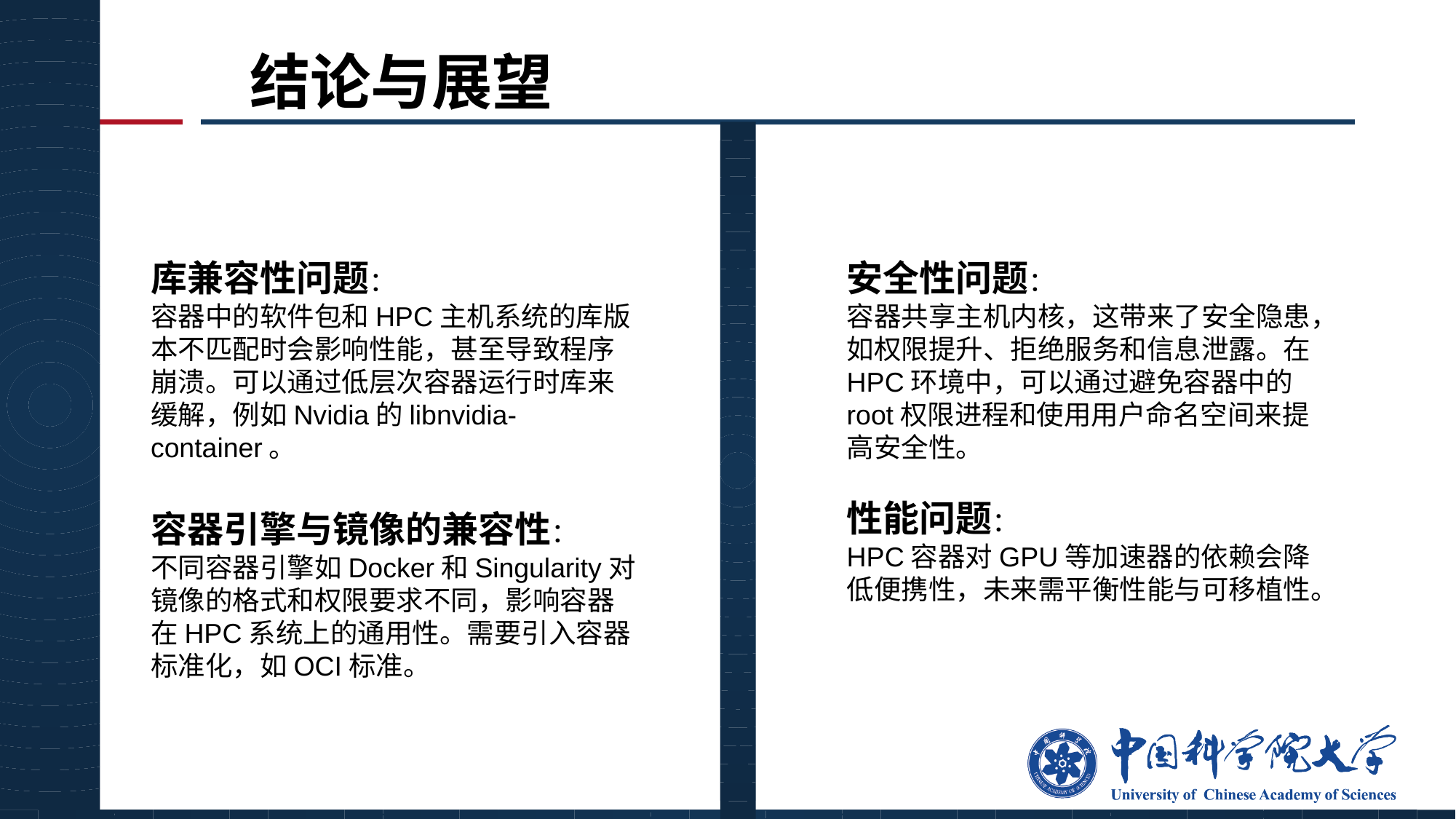

# 结论与展望

库兼容性问题：
容器中的软件包和HPC主机系统的库版本不匹配时会影响性能，甚至导致程序崩溃。可以通过低层次容器运行时库来缓解，例如Nvidia的libnvidia-container。

容器引擎与镜像的兼容性：
不同容器引擎如Docker和Singularity对镜像的格式和权限要求不同，影响容器在HPC系统上的通用性。需要引入容器标准化，如OCI标准。

安全性问题：
容器共享主机内核，这带来了安全隐患，如权限提升、拒绝服务和信息泄露。在HPC环境中，可以通过避免容器中的root权限进程和使用用户命名空间来提高安全性。

性能问题：
HPC容器对GPU等加速器的依赖会降低便携性，未来需平衡性能与可移植性。